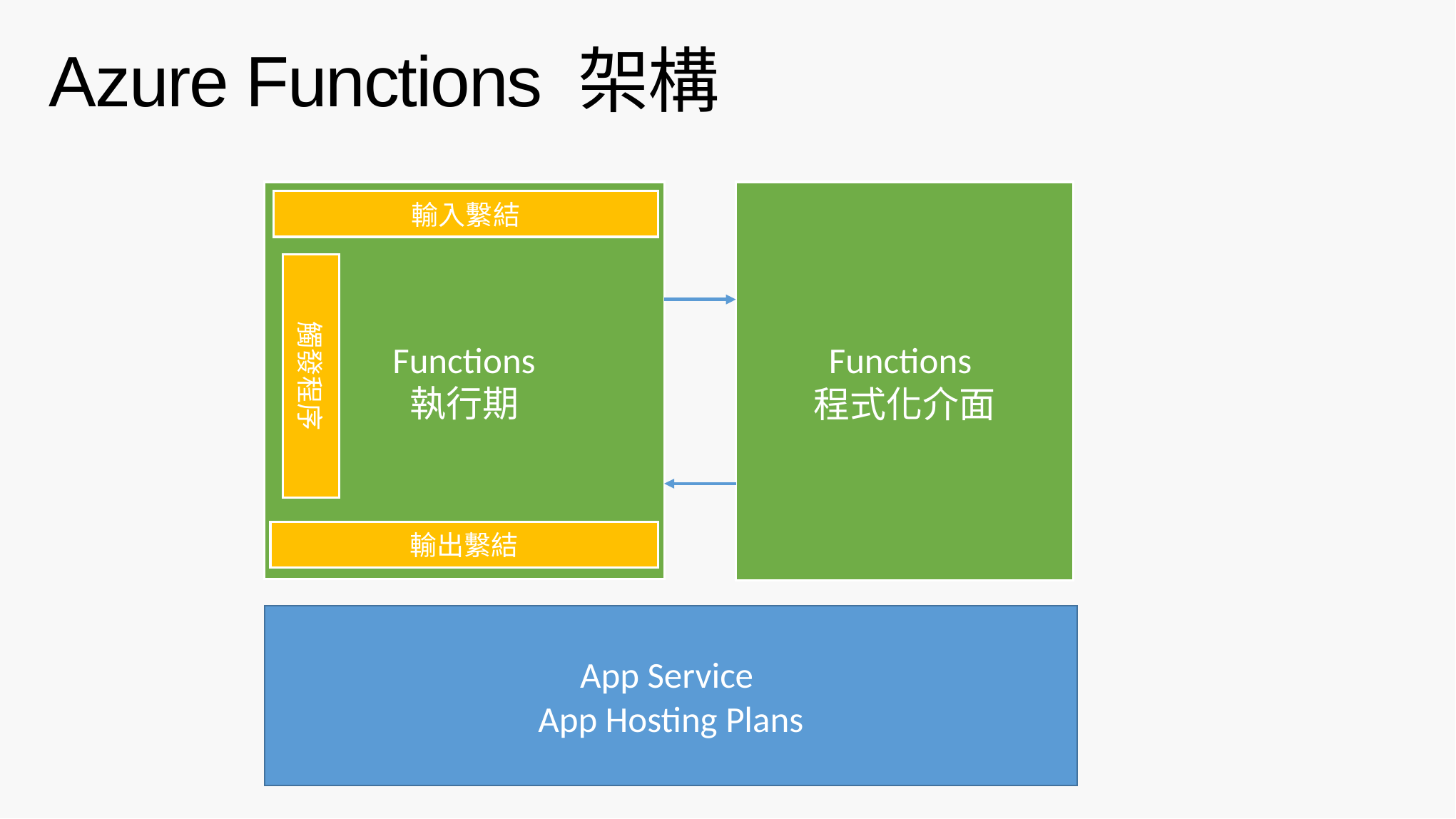

# Azure Functions 架構
Functions
執行期
Functions
程式化介面
輸入繫結
觸發程序
輸出繫結
App Service
App Hosting Plans